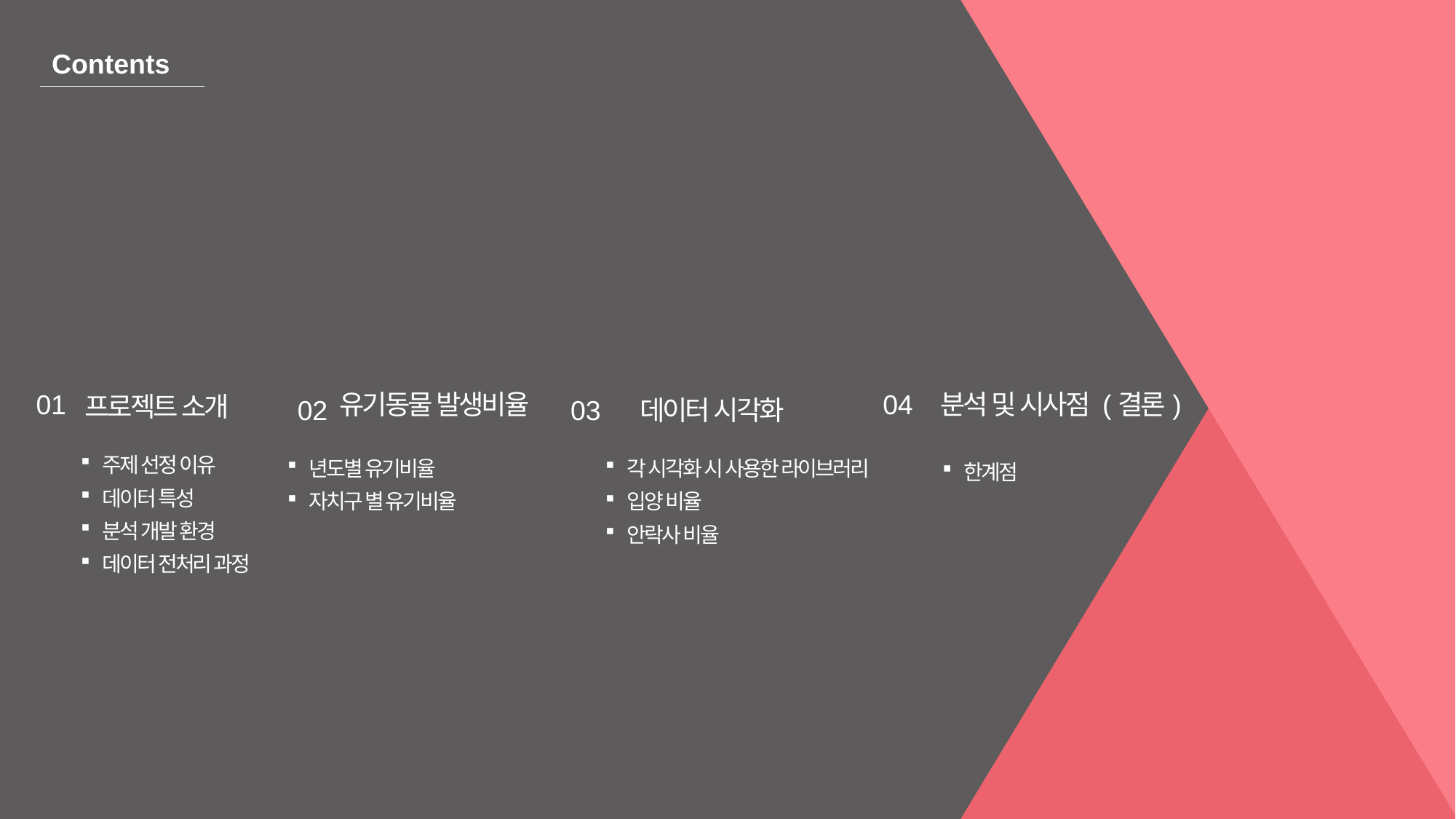

Contents
유기동물 발생비율
02
04
분석 및 시사점 (결론)
01
프로젝트 소개
03
데이터 시각화
주제 선정 이유
데이터 특성
분석 개발 환경
데이터 전처리 과정
년도별 유기비율
자치구 별 유기비율

각 시각화 시 사용한 라이브러리
입양 비율
안락사 비율
한계점